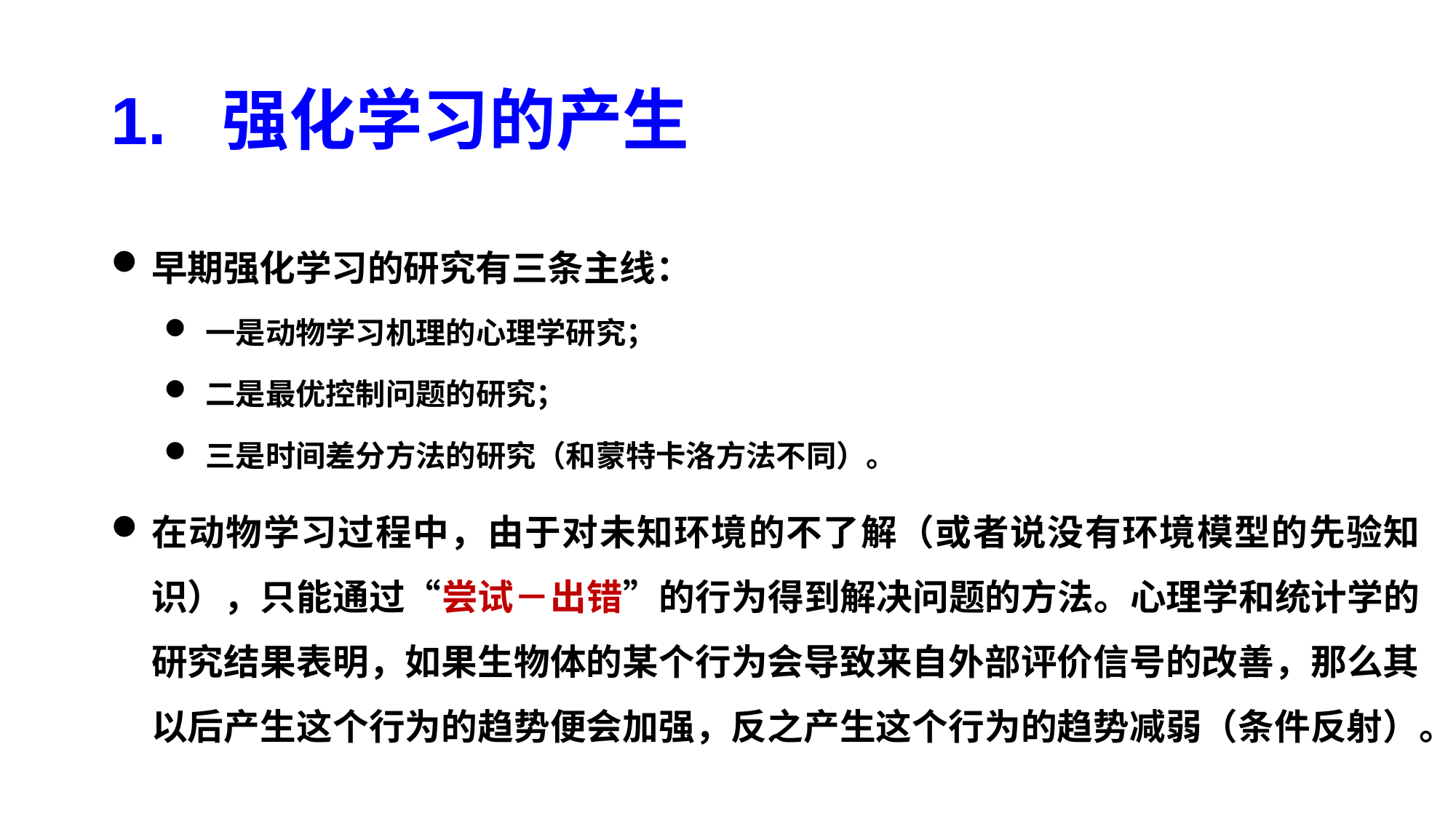

# 1. 强化学习的产生
早期强化学习的研究有三条主线：
一是动物学习机理的心理学研究；
二是最优控制问题的研究；
三是时间差分方法的研究（和蒙特卡洛方法不同）。
在动物学习过程中，由于对未知环境的不了解（或者说没有环境模型的先验知识），只能通过“尝试－出错”的行为得到解决问题的方法。心理学和统计学的研究结果表明，如果生物体的某个行为会导致来自外部评价信号的改善，那么其以后产生这个行为的趋势便会加强，反之产生这个行为的趋势减弱（条件反射）。